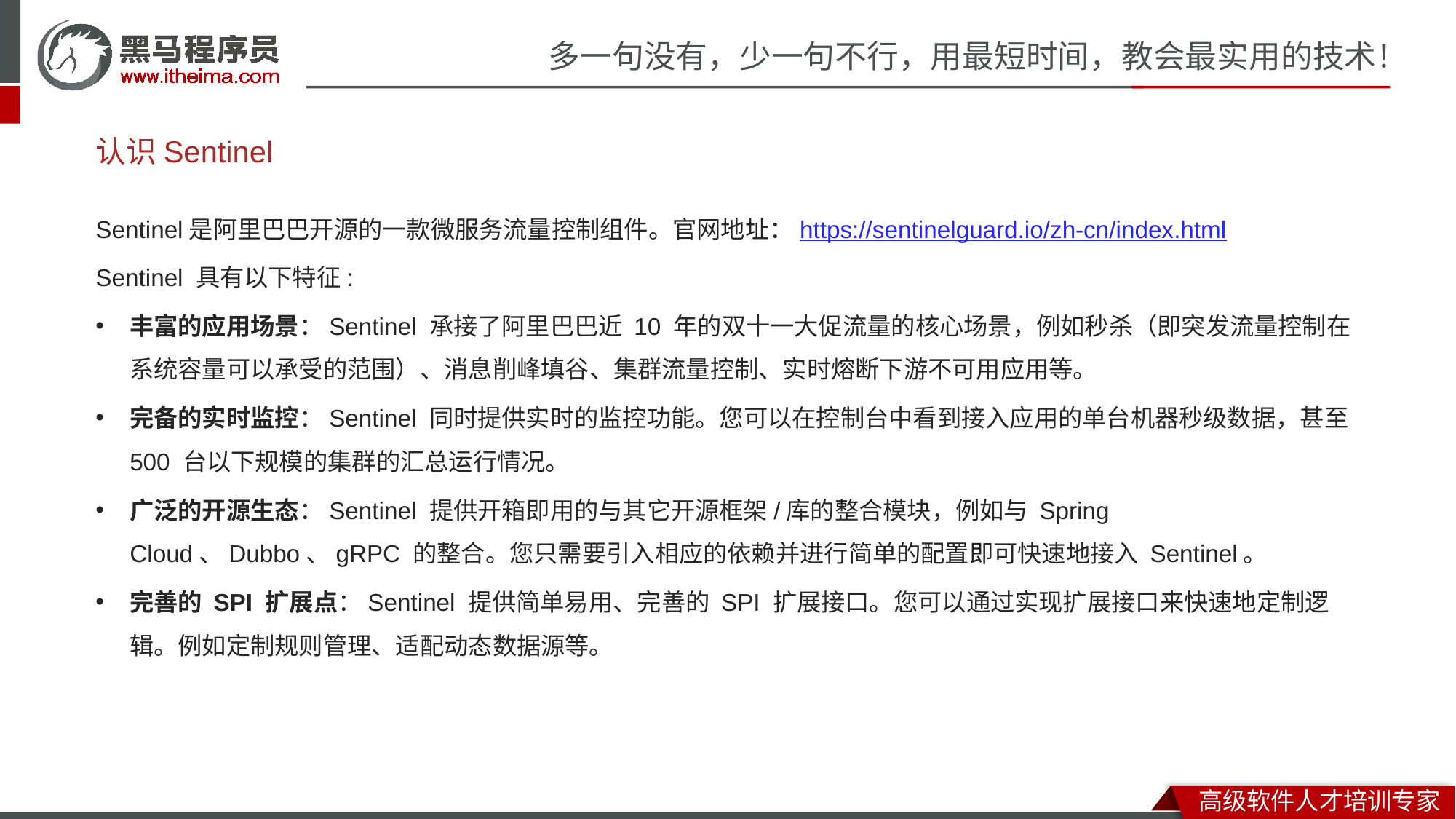

# 认识Sentinel
Sentinel是阿里巴巴开源的一款微服务流量控制组件。官网地址：https://sentinelguard.io/zh-cn/index.html
Sentinel 具有以下特征:
丰富的应用场景：Sentinel 承接了阿里巴巴近 10 年的双十一大促流量的核心场景，例如秒杀（即突发流量控制在系统容量可以承受的范围）、消息削峰填谷、集群流量控制、实时熔断下游不可用应用等。
完备的实时监控：Sentinel 同时提供实时的监控功能。您可以在控制台中看到接入应用的单台机器秒级数据，甚至 500 台以下规模的集群的汇总运行情况。
广泛的开源生态：Sentinel 提供开箱即用的与其它开源框架/库的整合模块，例如与 Spring Cloud、Dubbo、gRPC 的整合。您只需要引入相应的依赖并进行简单的配置即可快速地接入 Sentinel。
完善的 SPI 扩展点：Sentinel 提供简单易用、完善的 SPI 扩展接口。您可以通过实现扩展接口来快速地定制逻辑。例如定制规则管理、适配动态数据源等。